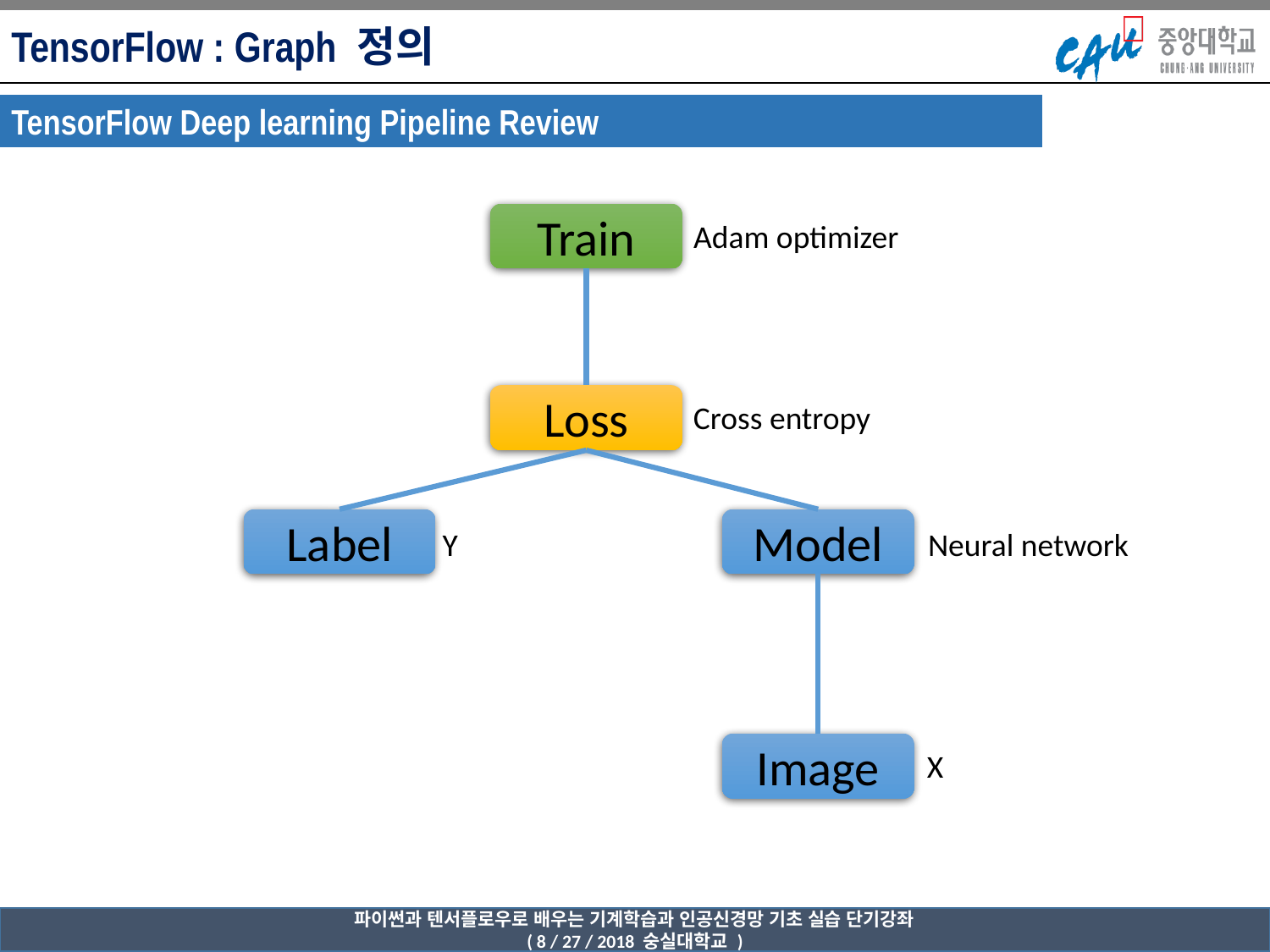

TensorFlow : Graph 정의
TensorFlow Deep learning Pipeline Review
Train
Adam optimizer
Loss
Cross entropy
Label
Model
Y
Neural network
Image
X